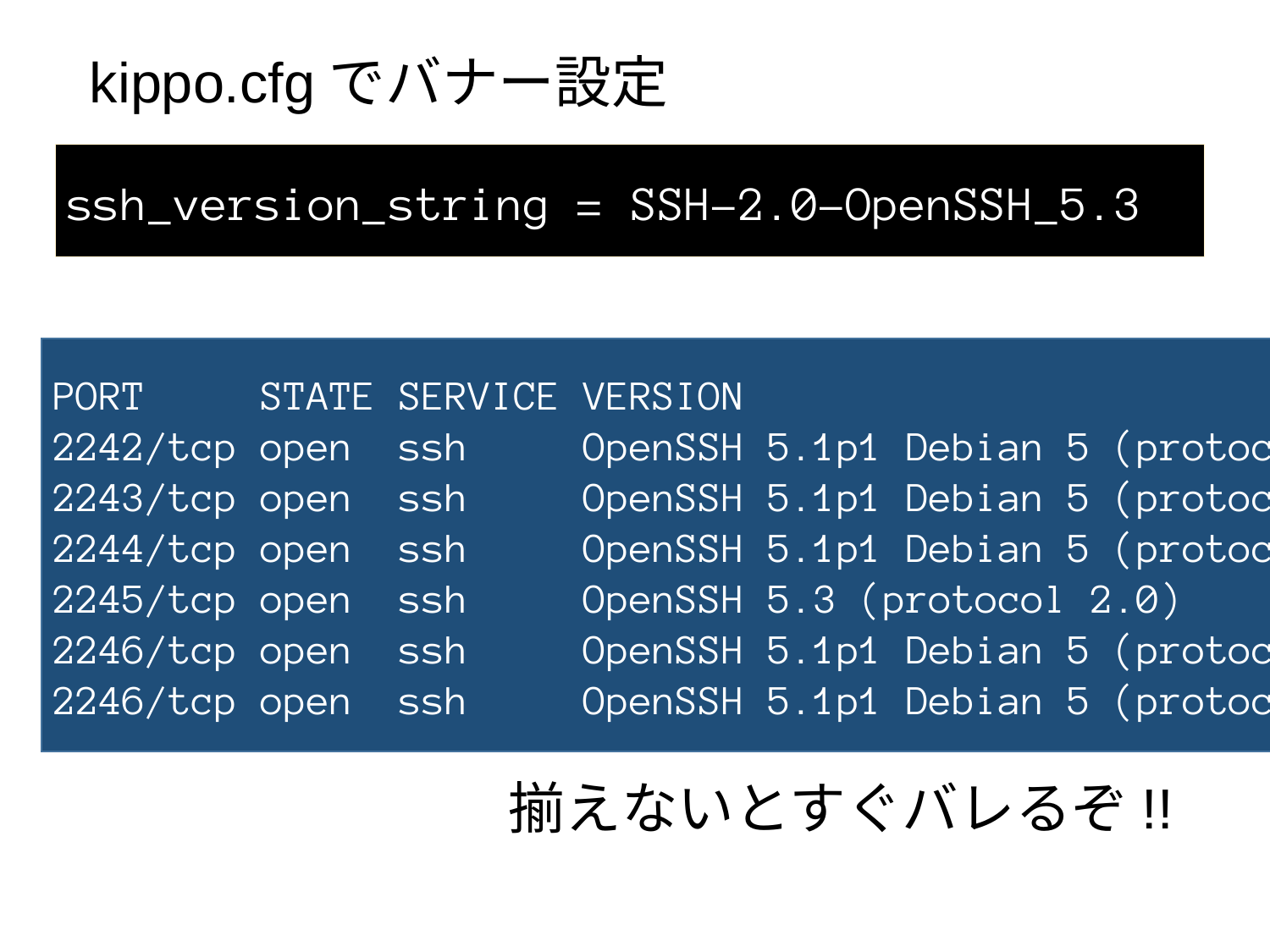

kippo.cfgでバナー設定
ssh_version_string = SSH-2.0-OpenSSH_5.3
PORT     STATE SERVICE VERSION
2242/tcp open  ssh     OpenSSH 5.1p1 Debian 5 (protocol 2.0)
2243/tcp open  ssh     OpenSSH 5.1p1 Debian 5 (protocol 2.0)
2244/tcp open  ssh     OpenSSH 5.1p1 Debian 5 (protocol 2.0)
2245/tcp open  ssh     OpenSSH 5.3 (protocol 2.0)
2246/tcp open  ssh     OpenSSH 5.1p1 Debian 5 (protocol 2.0)
2246/tcp open  ssh     OpenSSH 5.1p1 Debian 5 (protocol 2.0)
揃えないとすぐバレるぞ!!